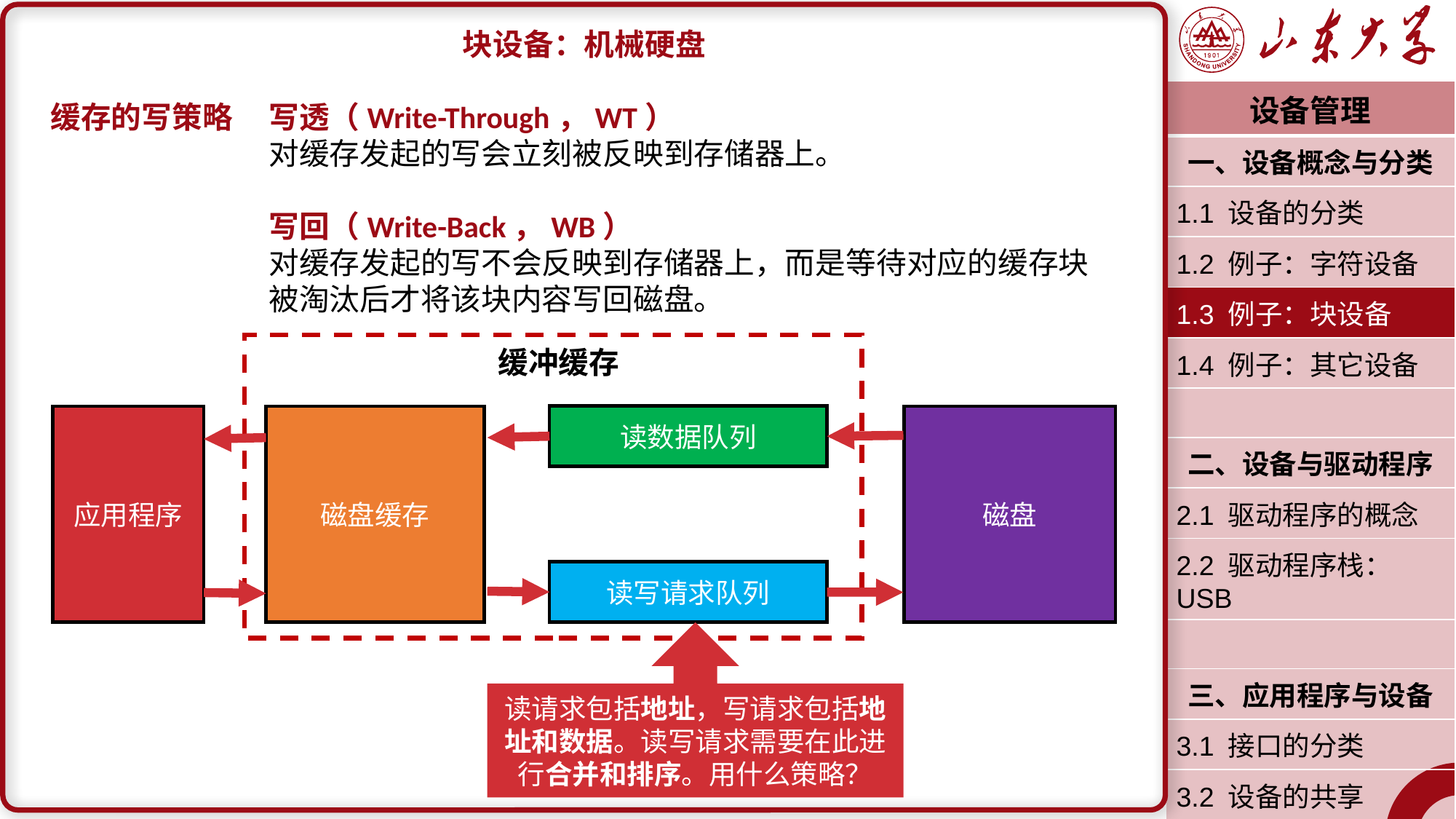

块设备：机械硬盘

缓存的写策略	写透（Write-Through，WT）
		对缓存发起的写会立刻被反映到存储器上。

		写回（Write-Back，WB）
		对缓存发起的写不会反映到存储器上，而是等待对应的缓存块		被淘汰后才将该块内容写回磁盘。

| 设备管理 |
| --- |
| 一、设备概念与分类 |
| 1.1 设备的分类 |
| 1.2 例子：字符设备 |
| 1.3 例子：块设备 |
| 1.4 例子：其它设备 |
|  |
| 二、设备与驱动程序 |
| 2.1 驱动程序的概念 |
| 2.2 驱动程序栈：USB |
|  |
| 三、应用程序与设备 |
| 3.1 接口的分类 |
| 3.2 设备的共享 |
| 潘润宇 2023.04 |

缓冲缓存
应用程序
磁盘缓存
读数据队列
磁盘
读写请求队列
读请求包括地址，写请求包括地址和数据。读写请求需要在此进行合并和排序。用什么策略？